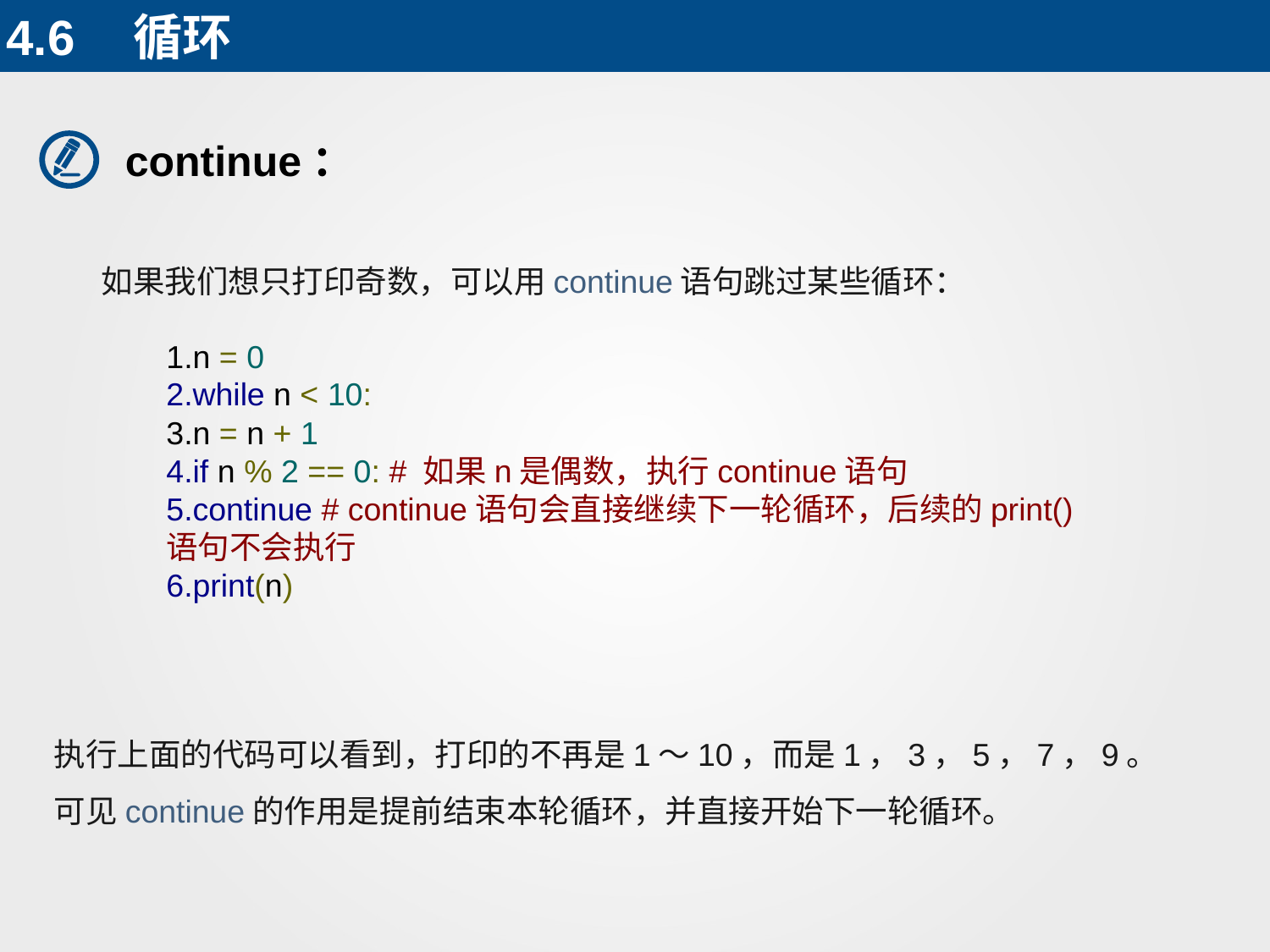

4.6	循环
continue：

如果我们想只打印奇数，可以用continue语句跳过某些循环：
n = 0
while n < 10:
n = n + 1
if n % 2 == 0: # 如果n是偶数，执行continue语句
continue # continue语句会直接继续下一轮循环，后续的print()语句不会执行
print(n)
执行上面的代码可以看到，打印的不再是1～10，而是1，3，5，7，9。
可见continue的作用是提前结束本轮循环，并直接开始下一轮循环。